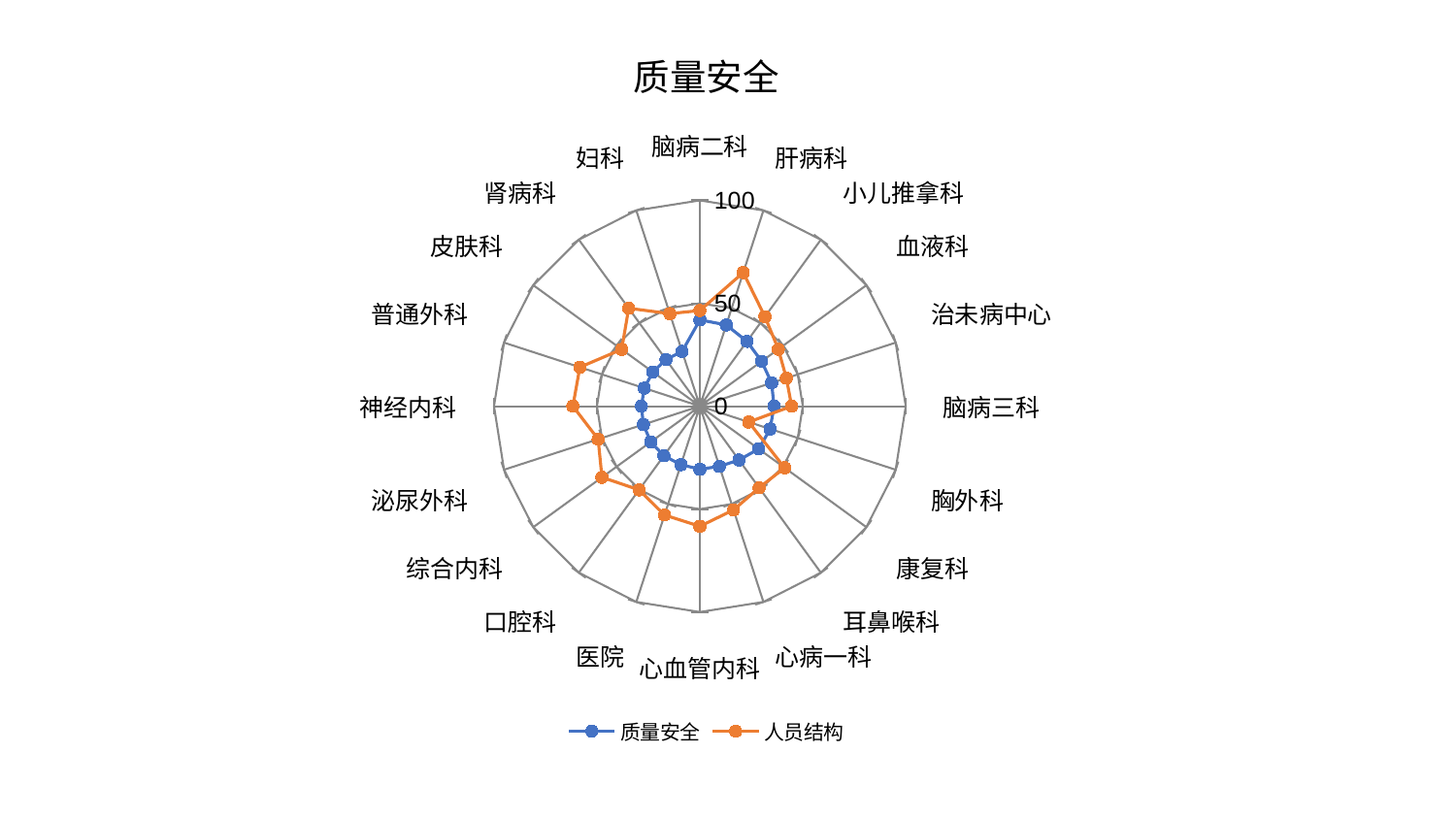

### Chart: 质量安全

| Category | 质量安全 | 人员结构 |
|---|---|---|
| 脑病二科 | 41.9349829317646 | 46.47939070917065 |
| 肝病科 | 41.520835737623926 | 68.28777996117587 |
| 小儿推拿科 | 38.94575195444018 | 53.78626155735699 |
| 血液科 | 37.12427650290188 | 47.13004967000417 |
| 治未病中心 | 36.66625412178169 | 44.19824363957901 |
| 脑病三科 | 36.04550962878505 | 44.61134905870847 |
| 胸外科 | 35.897108619808094 | 24.998167439253614 |
| 康复科 | 35.349764399570475 | 50.92584778016063 |
| 耳鼻喉科 | 32.339481083091925 | 48.99869708989179 |
| 心病一科 | 30.771162637026578 | 52.99323156573826 |
| 心血管内科 | 30.645925227605545 | 58.36864180039279 |
| 医院 | 29.881653434208395 | 55.60128954696221 |
| 口腔科 | 29.77226005096092 | 50.248225116354114 |
| 综合内科 | 29.522762576182572 | 58.79947939255929 |
| 泌尿外科 | 28.849144384928472 | 51.94778389947853 |
| 神经内科 | 28.415138101354387 | 61.690404209998796 |
| 普通外科 | 28.40569425423202 | 61.28833297071108 |
| 皮肤科 | 28.261424323400025 | 46.96238333431985 |
| 肾病科 | 27.986614583121025 | 58.820850749152655 |
| 妇科 | 27.974615025932355 | 47.2995318894869 |
3